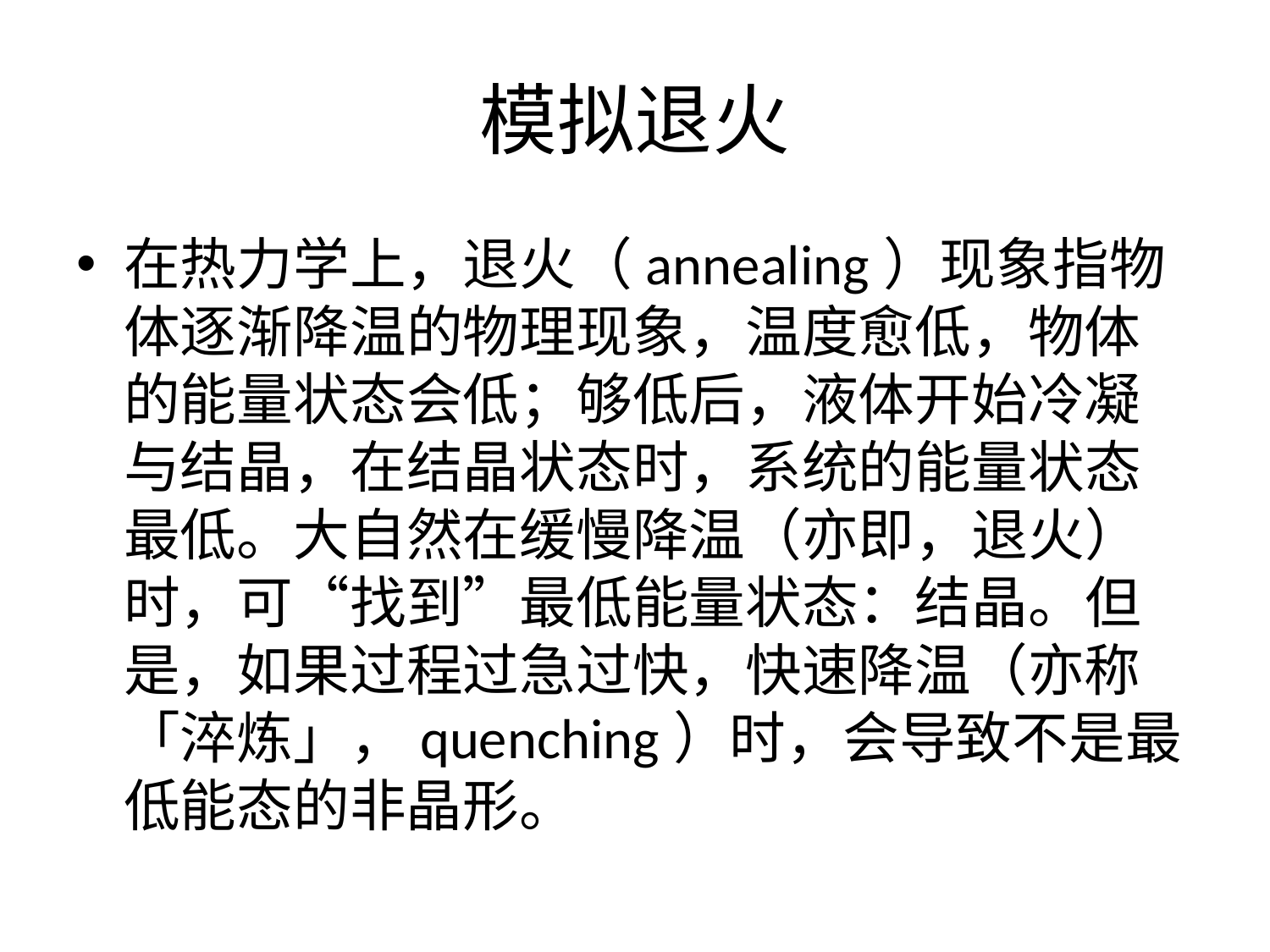

# 模拟退火
在热力学上，退火（annealing）现象指物体逐渐降温的物理现象，温度愈低，物体的能量状态会低；够低后，液体开始冷凝与结晶，在结晶状态时，系统的能量状态最低。大自然在缓慢降温（亦即，退火）时，可“找到”最低能量状态：结晶。但是，如果过程过急过快，快速降温（亦称「淬炼」，quenching）时，会导致不是最低能态的非晶形。